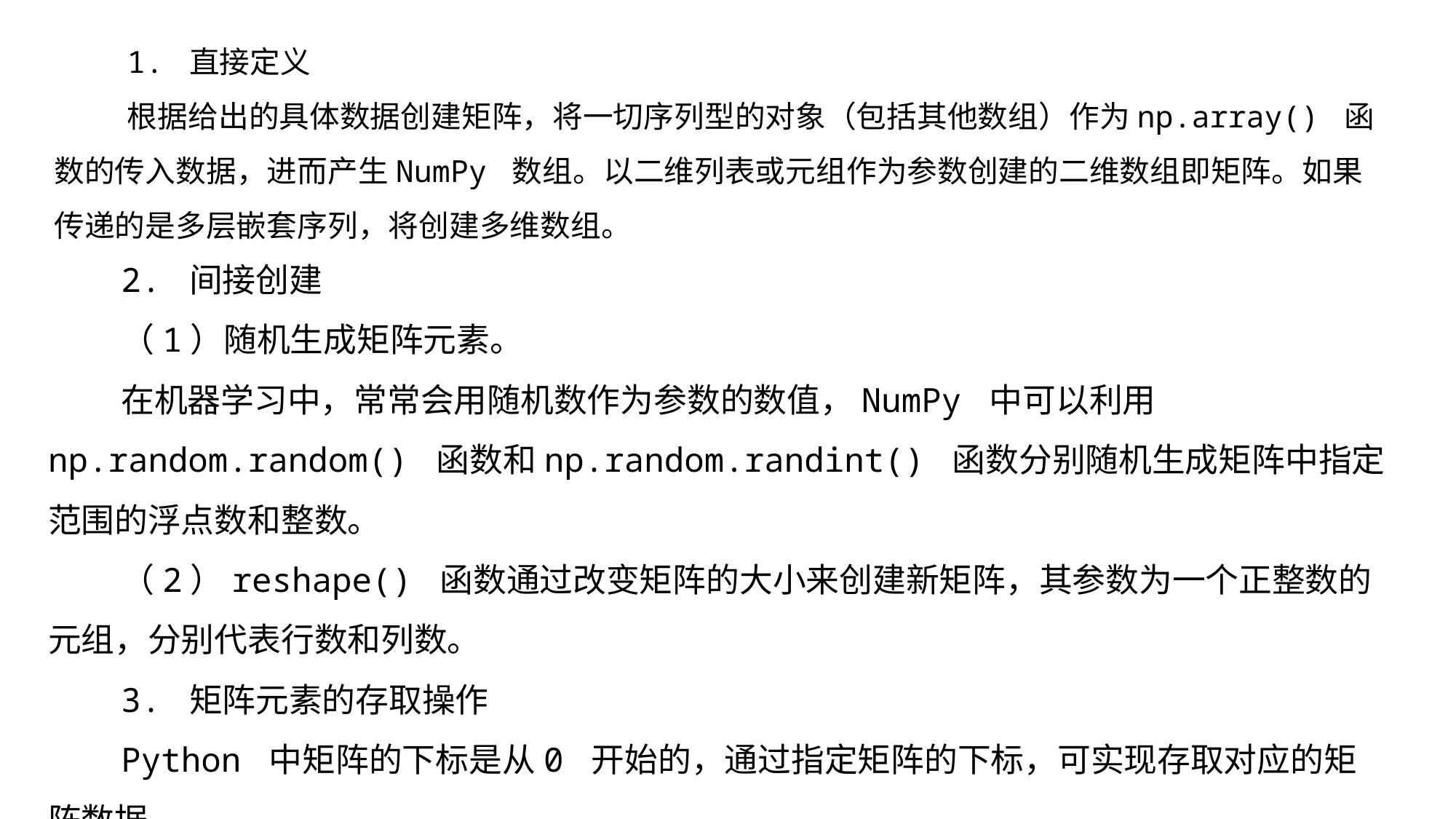

1. 直接定义
根据给出的具体数据创建矩阵，将一切序列型的对象（包括其他数组）作为np.array() 函数的传入数据，进而产生NumPy 数组。以二维列表或元组作为参数创建的二维数组即矩阵。如果传递的是多层嵌套序列，将创建多维数组。
2. 间接创建
（1）随机生成矩阵元素。
在机器学习中，常常会用随机数作为参数的数值，NumPy 中可以利用np.random.random() 函数和np.random.randint() 函数分别随机生成矩阵中指定范围的浮点数和整数。
（2）reshape() 函数通过改变矩阵的大小来创建新矩阵，其参数为一个正整数的元组，分别代表行数和列数。
3. 矩阵元素的存取操作
Python 中矩阵的下标是从0 开始的，通过指定矩阵的下标，可实现存取对应的矩阵数据。